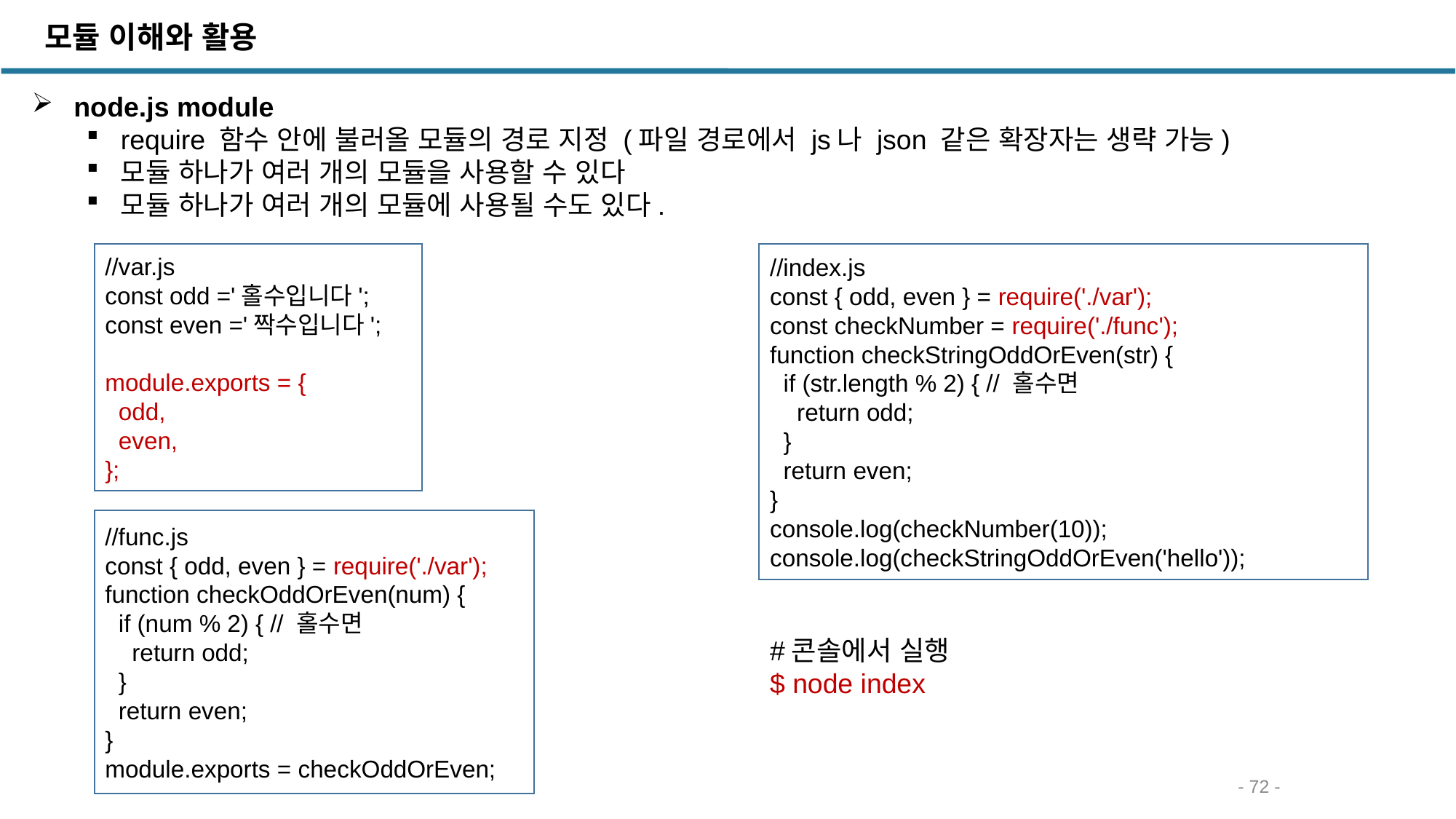

모듈 이해와 활용
 node.js module
require 함수 안에 불러올 모듈의 경로 지정 (파일 경로에서 js나 json 같은 확장자는 생략 가능)
모듈 하나가 여러 개의 모듈을 사용할 수 있다
모듈 하나가 여러 개의 모듈에 사용될 수도 있다.

//var.js
const odd ='홀수입니다';
const even ='짝수입니다';

module.exports = {
  odd,
  even,
};
//index.js
const { odd, even } = require('./var');
const checkNumber = require('./func');
function checkStringOddOrEven(str) {
  if (str.length % 2) { // 홀수면
    return odd;
  }
  return even;
}
console.log(checkNumber(10));
console.log(checkStringOddOrEven('hello'));
//func.js
const { odd, even } = require('./var');
function checkOddOrEven(num) {
  if (num % 2) { // 홀수면
    return odd;
  }
  return even;
}
module.exports = checkOddOrEven;
#콘솔에서 실행
$ node index
- 72 -